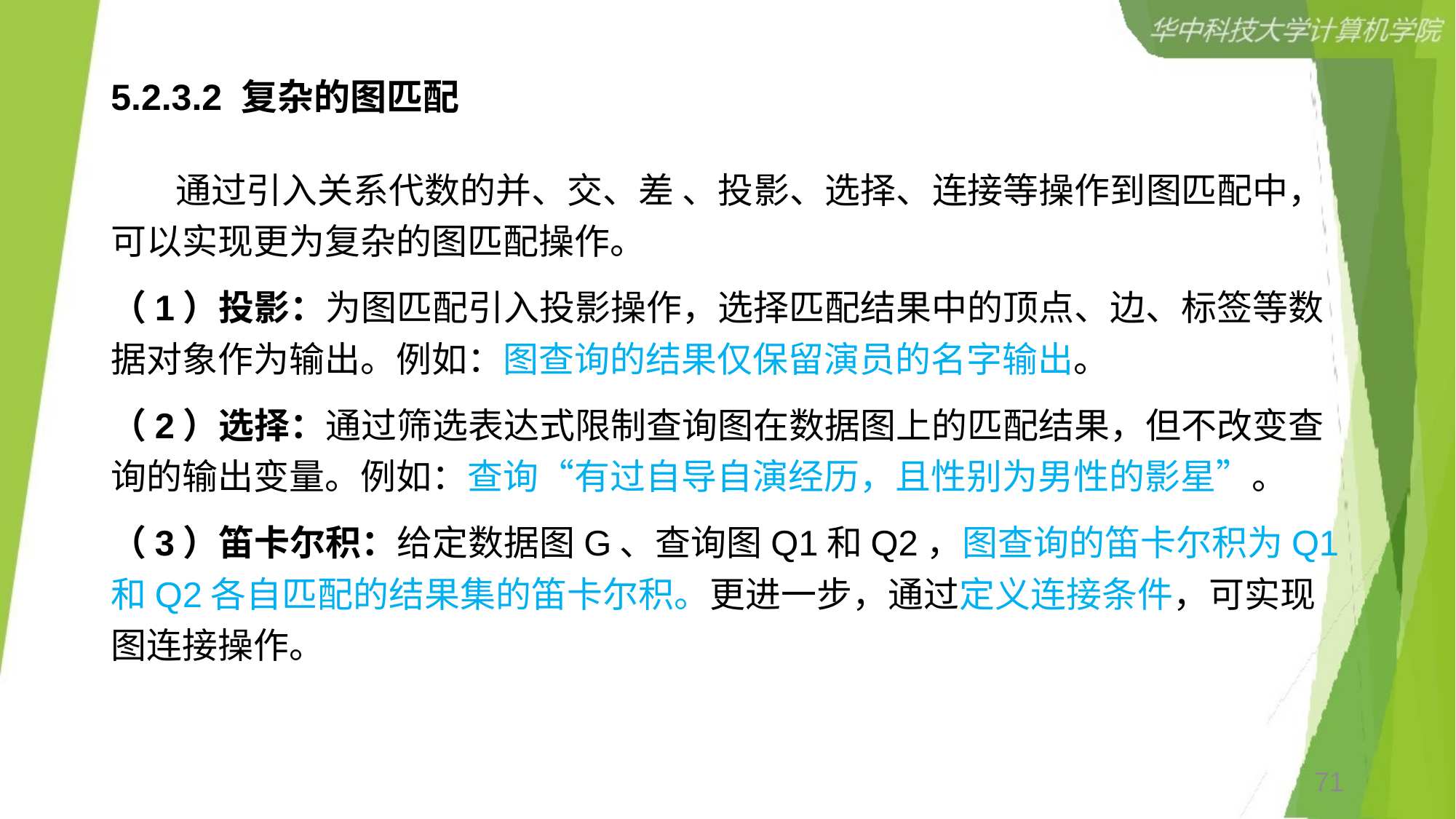

# 5.2.3.2 复杂的图匹配
       通过引入关系代数的并、交、差 、投影、选择、连接等操作到图匹配中，可以实现更为复杂的图匹配操作。
（1）投影：为图匹配引入投影操作，选择匹配结果中的顶点、边、标签等数据对象作为输出。例如：图查询的结果仅保留演员的名字输出。
（2）选择：通过筛选表达式限制查询图在数据图上的匹配结果，但不改变查询的输出变量。例如：查询“有过自导自演经历，且性别为男性的影星”。
（3）笛卡尔积：给定数据图G、查询图Q1和Q2，图查询的笛卡尔积为Q1和Q2各自匹配的结果集的笛卡尔积。更进一步，通过定义连接条件，可实现图连接操作。
71